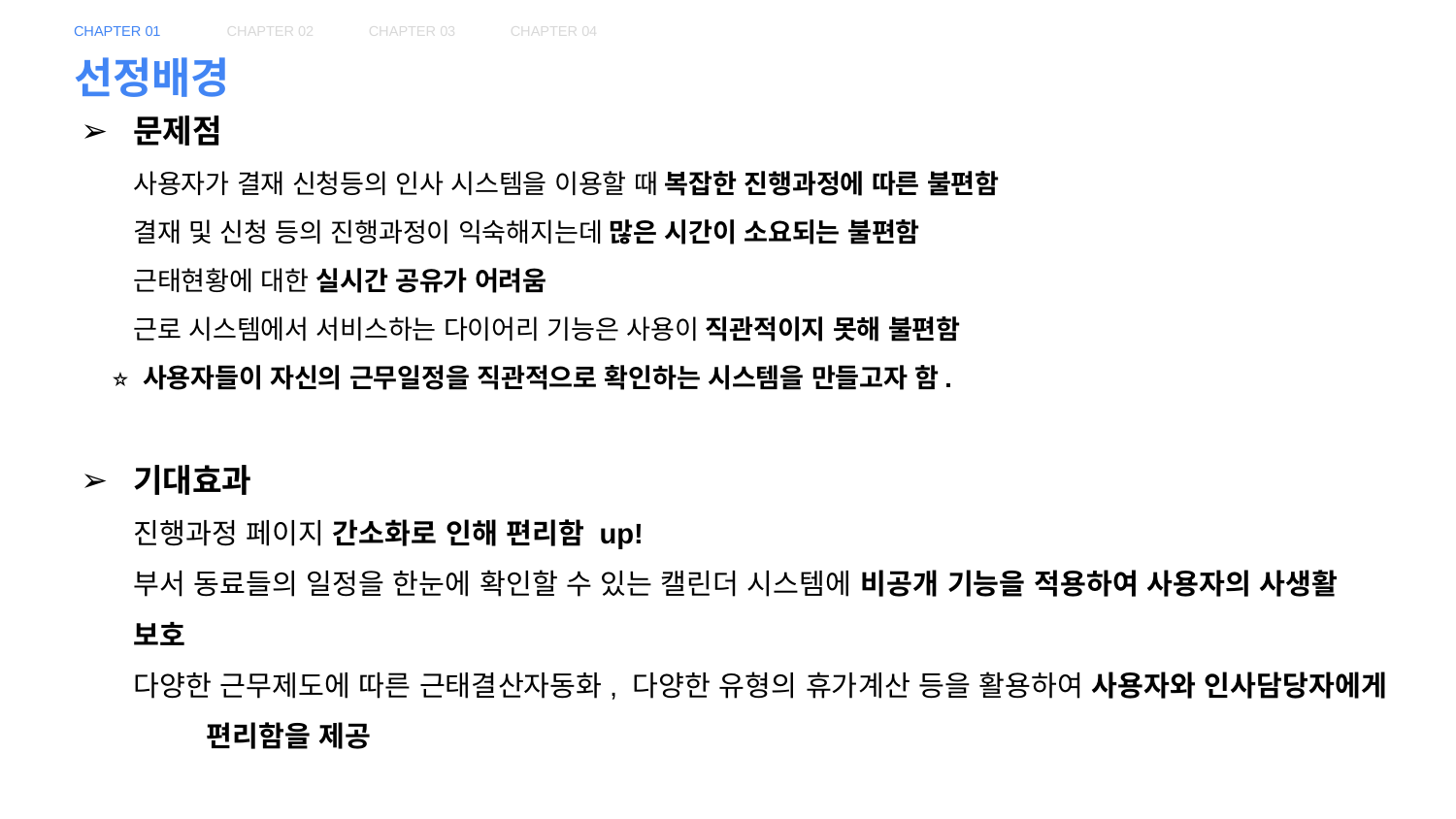

CHAPTER 01
CHAPTER 02
CHAPTER 03
CHAPTER 04
선정배경
문제점
사용자가 결재 신청등의 인사 시스템을 이용할 때 복잡한 진행과정에 따른 불편함
결재 및 신청 등의 진행과정이 익숙해지는데 많은 시간이 소요되는 불편함
근태현황에 대한 실시간 공유가 어려움
근로 시스템에서 서비스하는 다이어리 기능은 사용이 직관적이지 못해 불편함
       ⭐ 사용자들이 자신의 근무일정을 직관적으로 확인하는 시스템을 만들고자 함.

기대효과
진행과정 페이지 간소화로 인해 편리함 up!
부서 동료들의 일정을 한눈에 확인할 수 있는 캘린더 시스템에 비공개 기능을 적용하여 사용자의 사생활
보호
다양한 근무제도에 따른 근태결산자동화, 다양한 유형의 휴가계산 등을 활용하여 사용자와 인사담당자에게
 	편리함을 제공